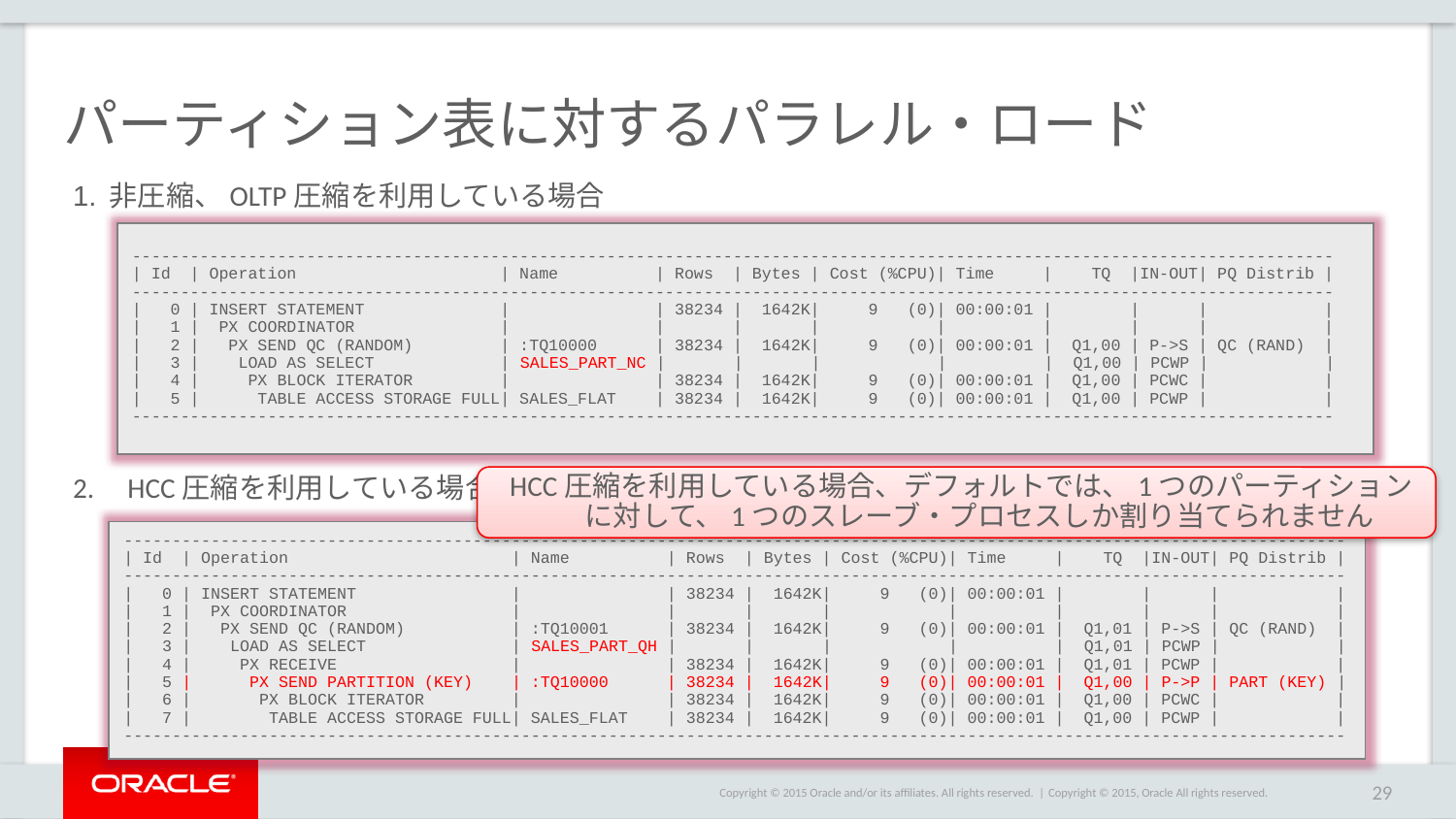

# パーティション表に対するパラレル・ロード
非圧縮、OLTP圧縮を利用している場合

HCC圧縮を利用している場合

----------------------------------------------------------------------------------------------------------------------------
| Id  | Operation                     | Name          | Rows  | Bytes | Cost (%CPU)| Time     |    TQ  |IN-OUT| PQ Distrib |
----------------------------------------------------------------------------------------------------------------------------
|   0 | INSERT STATEMENT              |               | 38234 |  1642K|     9   (0)| 00:00:01 |        |      |            |
|   1 |  PX COORDINATOR               |               |       |       |            |          |        |      |            |
|   2 |   PX SEND QC (RANDOM)         | :TQ10000      | 38234 |  1642K|     9   (0)| 00:00:01 |  Q1,00 | P->S | QC (RAND)  |
|   3 |    LOAD AS SELECT             | SALES_PART_NC |       |       |            |          |  Q1,00 | PCWP |            |
|   4 |     PX BLOCK ITERATOR         |               | 38234 |  1642K|     9   (0)| 00:00:01 |  Q1,00 | PCWC |            |
|   5 |      TABLE ACCESS STORAGE FULL| SALES_FLAT    | 38234 |  1642K|     9   (0)| 00:00:01 |  Q1,00 | PCWP |            |
----------------------------------------------------------------------------------------------------------------------------
HCC圧縮を利用している場合、デフォルトでは、1つのパーティションに対して、1つのスレーブ・プロセスしか割り当てられません
------------------------------------------------------------------------------------------------------------------------------
| Id  | Operation                       | Name          | Rows  | Bytes | Cost (%CPU)| Time     |    TQ  |IN-OUT| PQ Distrib |
------------------------------------------------------------------------------------------------------------------------------
|   0 | INSERT STATEMENT                |               | 38234 |  1642K|     9   (0)| 00:00:01 |        |      |            |
|   1 |  PX COORDINATOR                 |               |       |       |            |          |        |      |            |
|   2 |   PX SEND QC (RANDOM)           | :TQ10001      | 38234 |  1642K|     9   (0)| 00:00:01 |  Q1,01 | P->S | QC (RAND)  |
|   3 |    LOAD AS SELECT               | SALES_PART_QH |       |       |            |          |  Q1,01 | PCWP |            |
|   4 |     PX RECEIVE                  |               | 38234 |  1642K|     9   (0)| 00:00:01 |  Q1,01 | PCWP |            |
|   5 |      PX SEND PARTITION (KEY)    | :TQ10000      | 38234 |  1642K|     9   (0)| 00:00:01 |  Q1,00 | P->P | PART (KEY) |
|   6 |       PX BLOCK ITERATOR         |               | 38234 |  1642K|     9   (0)| 00:00:01 |  Q1,00 | PCWC |            |
|   7 |        TABLE ACCESS STORAGE FULL| SALES_FLAT    | 38234 |  1642K|     9   (0)| 00:00:01 |  Q1,00 | PCWP |            |
------------------------------------------------------------------------------------------------------------------------------
Copyright © 2015, Oracle All rights reserved.
29